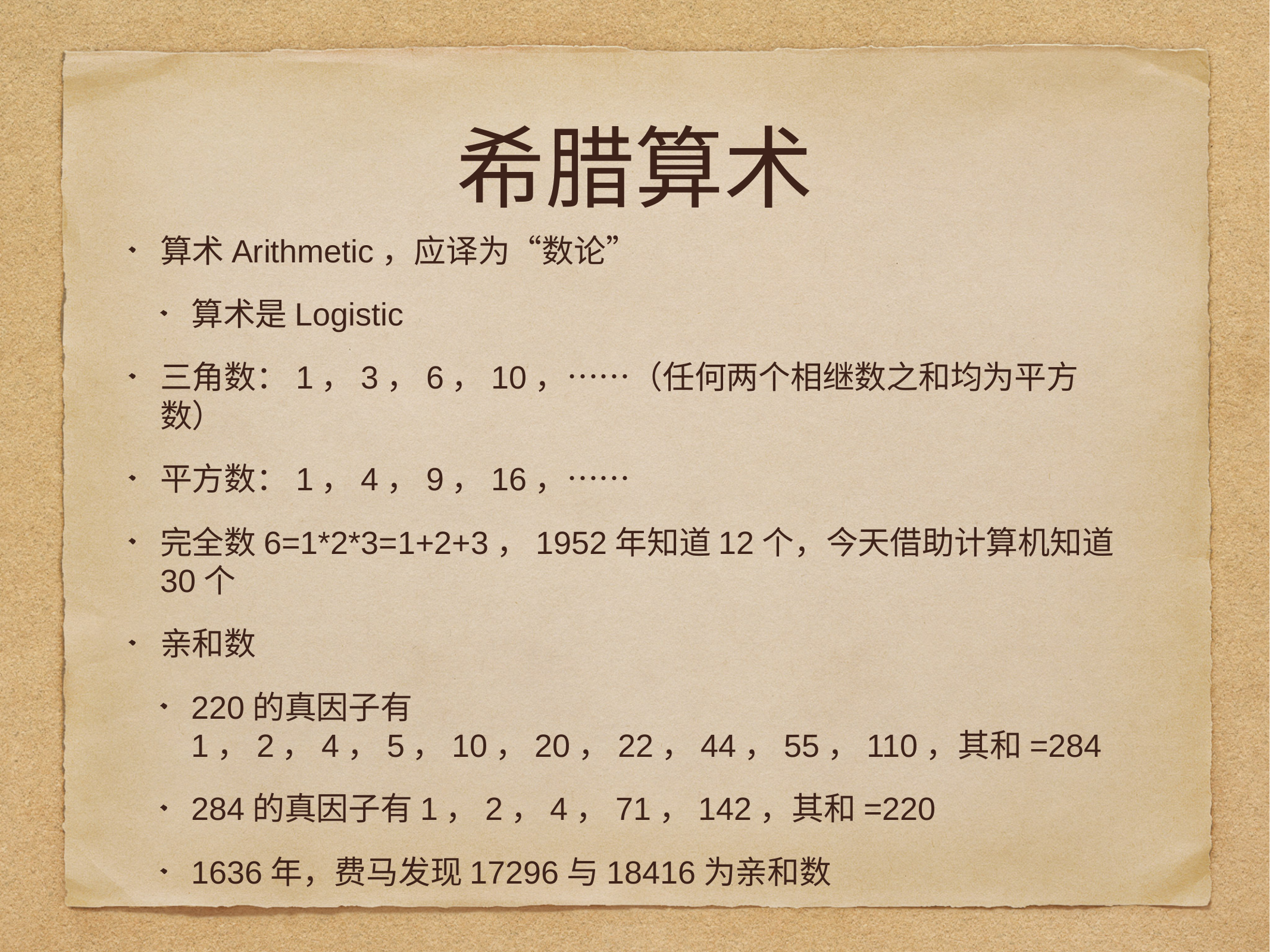

# 希腊算术
算术Arithmetic，应译为“数论”
算术是Logistic
三角数：1，3，6，10，……（任何两个相继数之和均为平方数）
平方数：1，4，9，16，……
完全数6=1*2*3=1+2+3，1952年知道12个，今天借助计算机知道30个
亲和数
220的真因子有1，2，4，5，10，20，22，44，55，110，其和=284
284的真因子有1，2，4，71，142，其和=220
1636年，费马发现17296与18416为亲和数